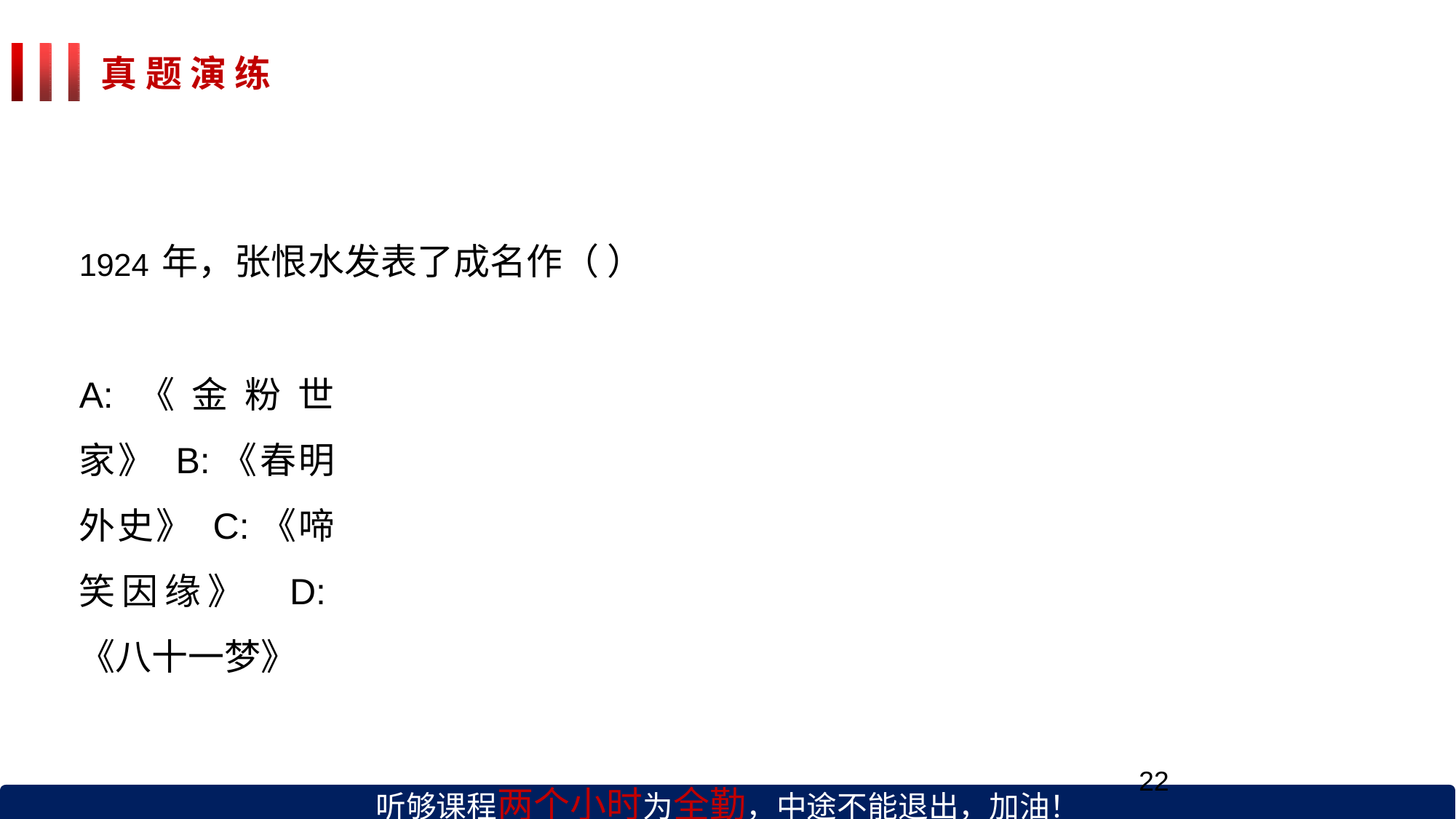

# 真 题 演 练
1924年，张恨水发表了成名作（ ）

A:《金粉世家》 B:《春明外史》 C:《啼笑因缘》  D:《八十一梦》
22

听够课程两个小时为全勤，中途不能退出，加油！